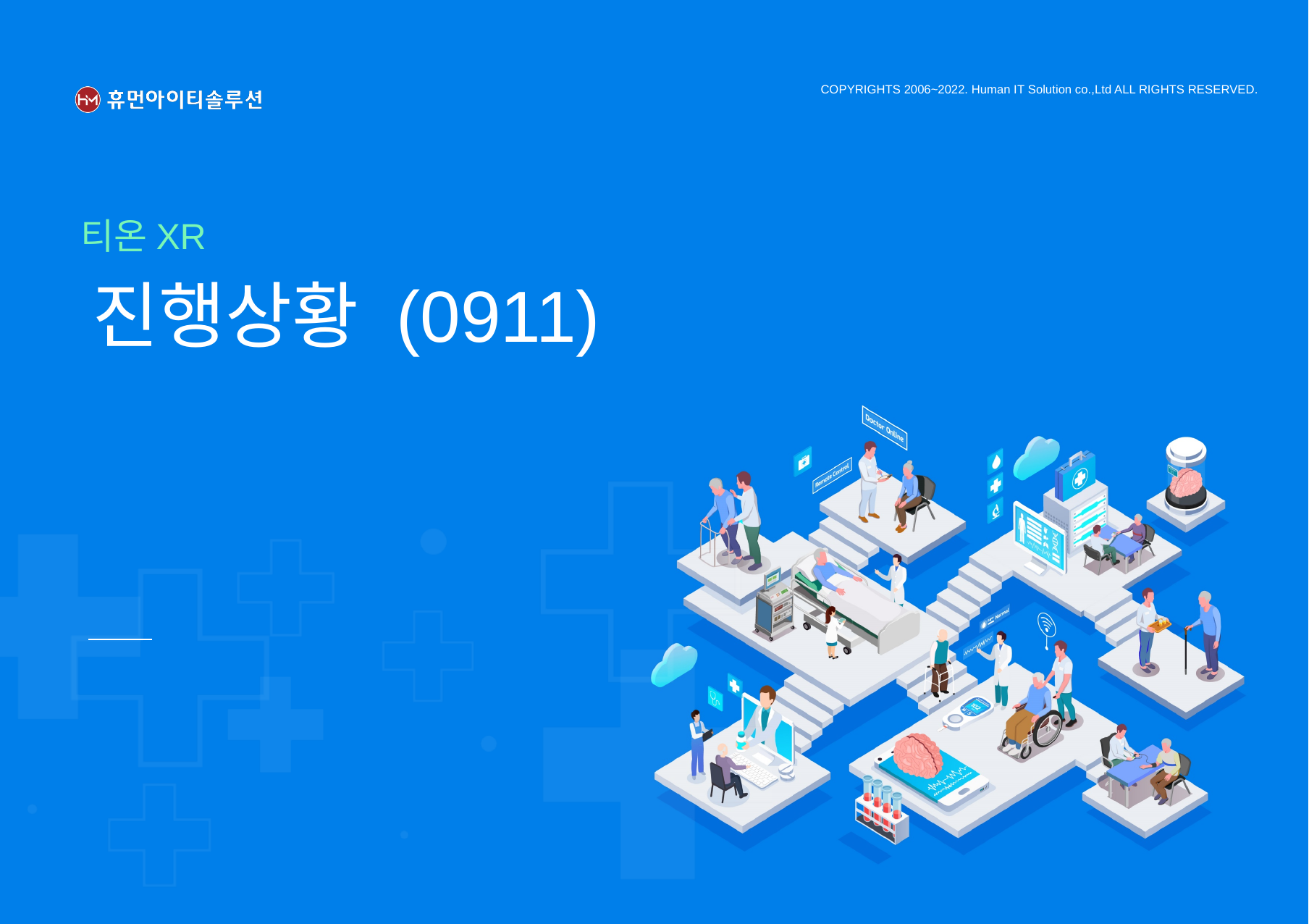

COPYRIGHTS 2006~2022. Human IT Solution co.,Ltd ALL RIGHTS RESERVED.
티온XR
진행상황 (0911)

IT와 하나된 휴머니즘을 실현시키는 Human IT Solution이 되겠습니다.